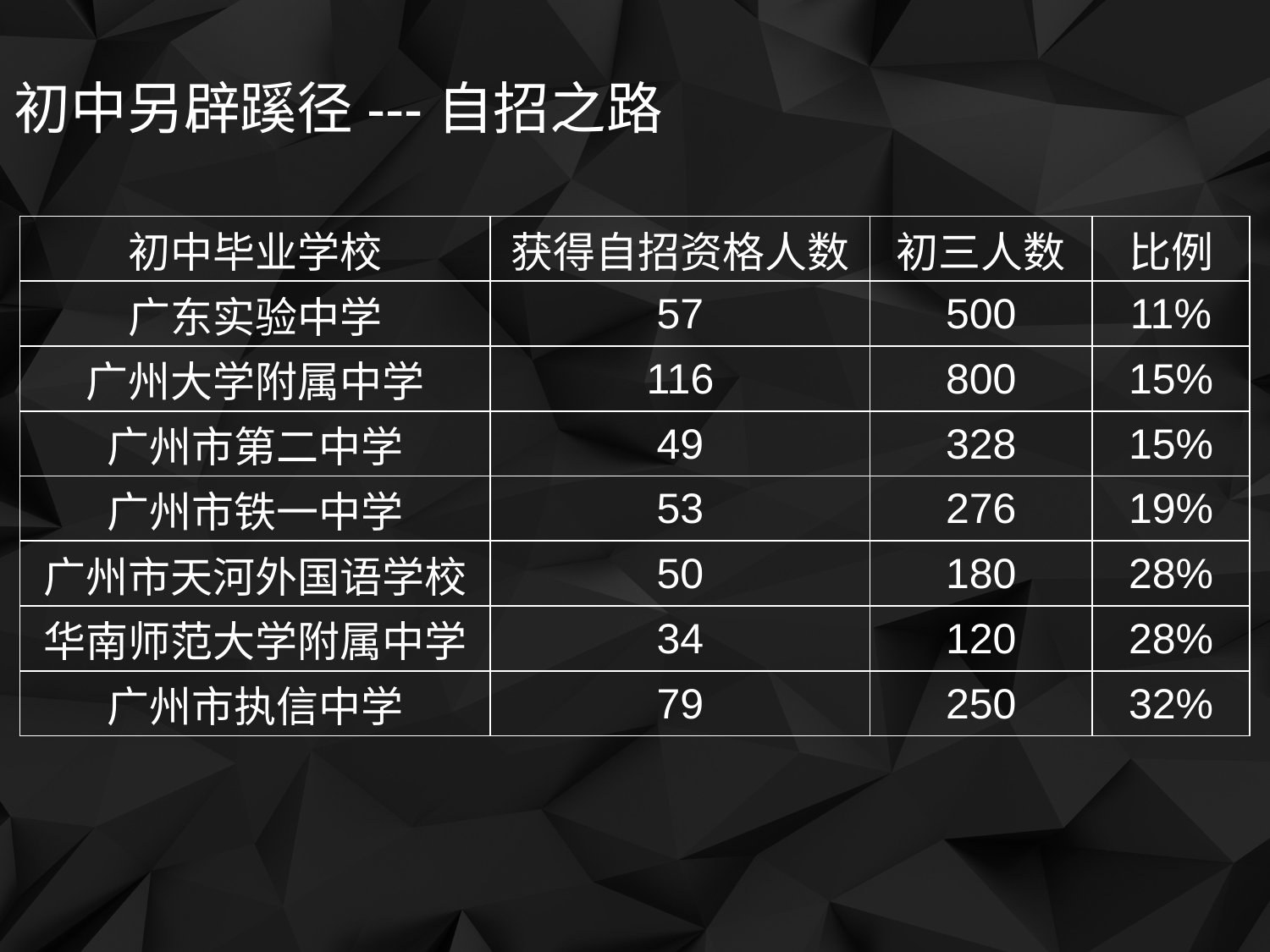

初中另辟蹊径---自招之路
| 初中毕业学校 | 获得自招资格人数 | 初三人数 | 比例 |
| --- | --- | --- | --- |
| 广东实验中学 | 57 | 500 | 11% |
| 广州大学附属中学 | 116 | 800 | 15% |
| 广州市第二中学 | 49 | 328 | 15% |
| 广州市铁一中学 | 53 | 276 | 19% |
| 广州市天河外国语学校 | 50 | 180 | 28% |
| 华南师范大学附属中学 | 34 | 120 | 28% |
| 广州市执信中学 | 79 | 250 | 32% |